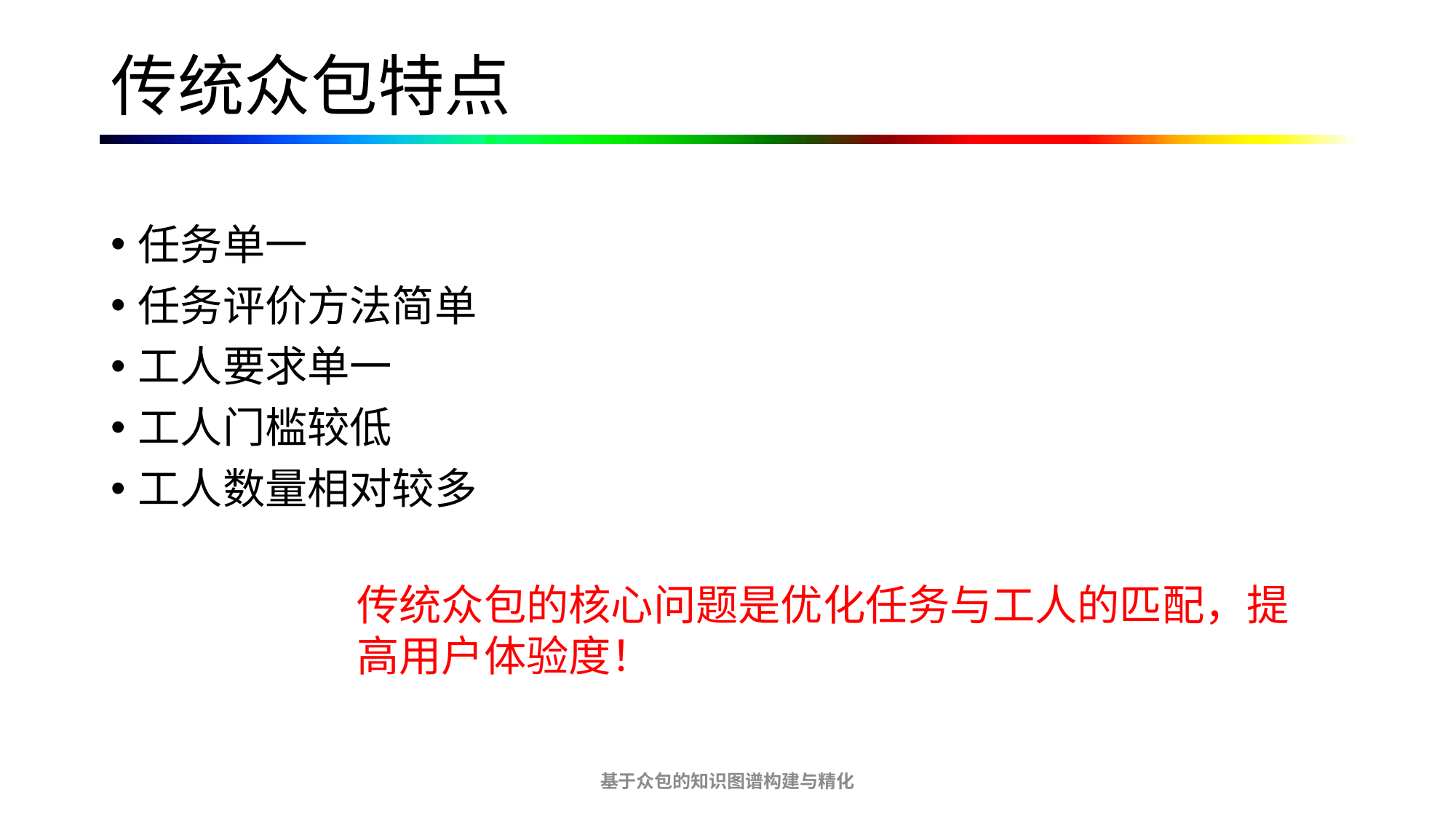

# 传统众包特点
任务单一
任务评价方法简单
工人要求单一
工人门槛较低
工人数量相对较多

传统众包的核心问题是优化任务与工人的匹配，提高用户体验度！
基于众包的知识图谱构建与精化
7